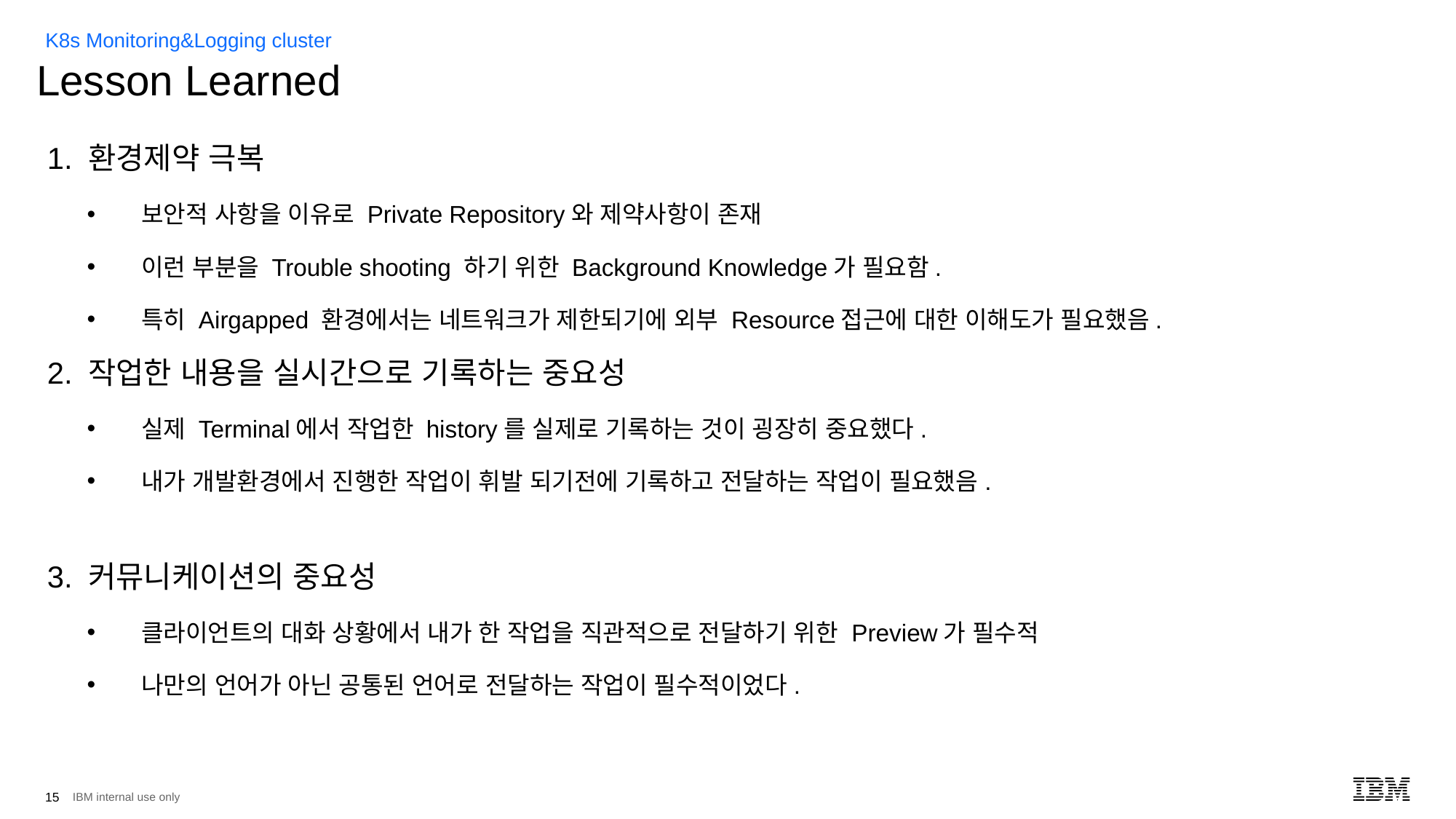

K8s Monitoring&Logging cluster
# Lesson Learned
1. 환경제약 극복
보안적 사항을 이유로 Private Repository와 제약사항이 존재
이런 부분을 Trouble shooting 하기 위한 Background Knowledge가 필요함.
특히 Airgapped 환경에서는 네트워크가 제한되기에 외부 Resource접근에 대한 이해도가 필요했음.

2. 작업한 내용을 실시간으로 기록하는 중요성
실제 Terminal에서 작업한 history를 실제로 기록하는 것이 굉장히 중요했다.
내가 개발환경에서 진행한 작업이 휘발 되기전에 기록하고 전달하는 작업이 필요했음.

3. 커뮤니케이션의 중요성
클라이언트의 대화 상황에서 내가 한 작업을 직관적으로 전달하기 위한 Preview가 필수적
나만의 언어가 아닌 공통된 언어로 전달하는 작업이 필수적이었다.